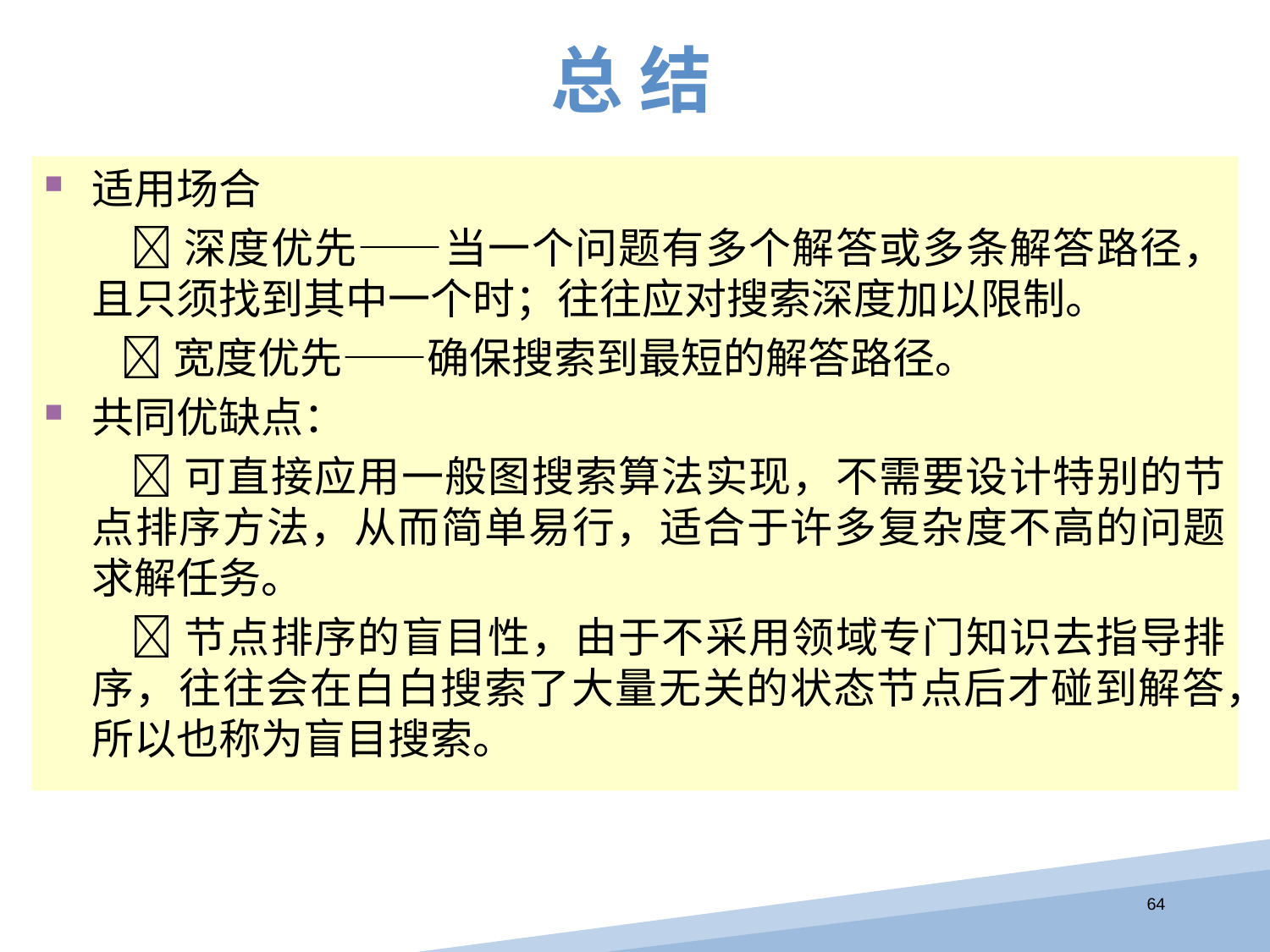

总 结
适用场合
        •深度优先——当一个问题有多个解答或多条解答路径，且只须找到其中一个时；往往应对搜索深度加以限制。
        •宽度优先——确保搜索到最短的解答路径。
共同优缺点：
        •可直接应用一般图搜索算法实现，不需要设计特别的节点排序方法，从而简单易行，适合于许多复杂度不高的问题求解任务。
        •节点排序的盲目性，由于不采用领域专门知识去指导排序，往往会在白白搜索了大量无关的状态节点后才碰到解答，所以也称为盲目搜索。

64